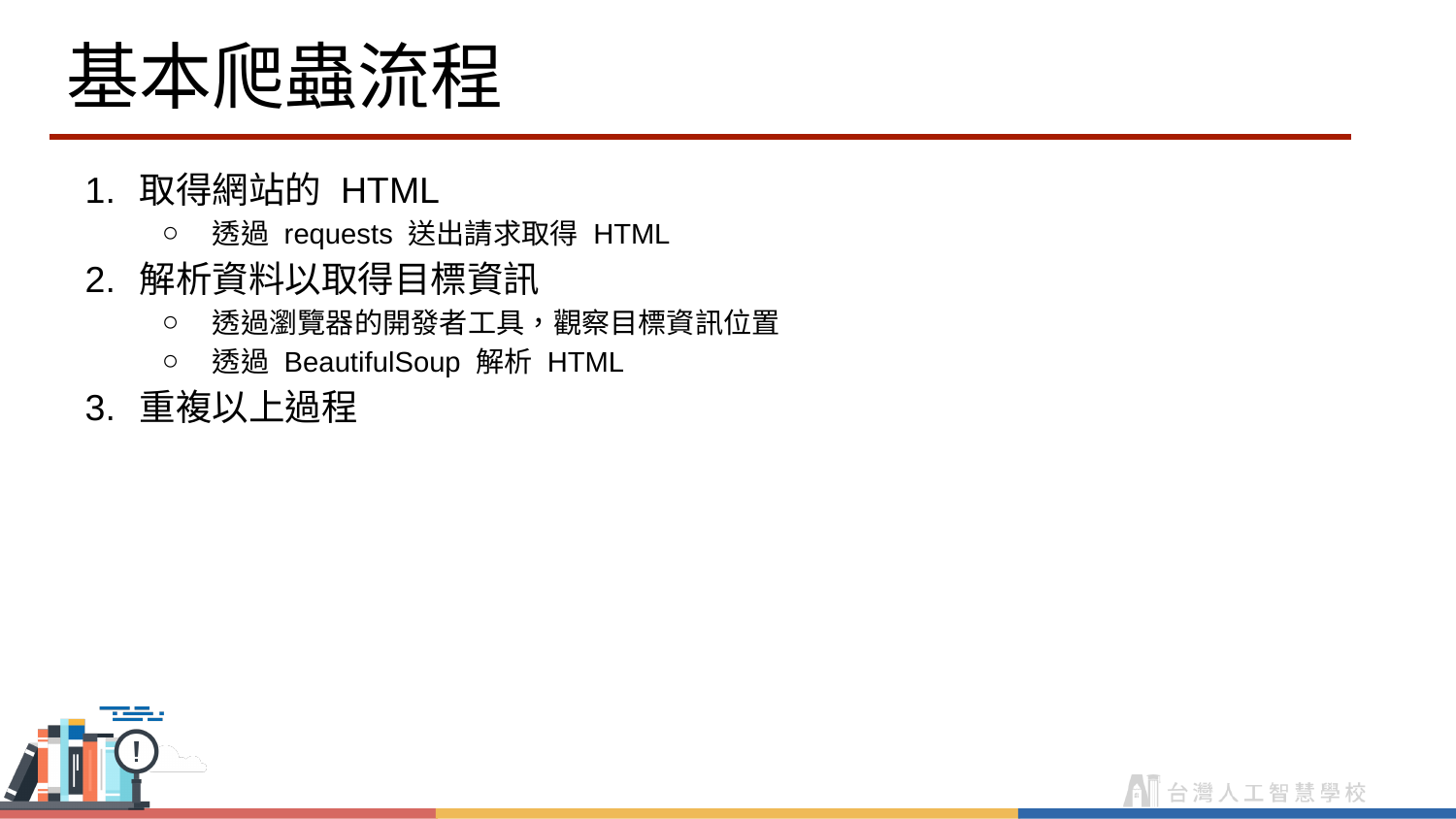

# 基本爬蟲流程
取得網站的 HTML
透過 requests 送出請求取得 HTML
解析資料以取得目標資訊
透過瀏覽器的開發者工具，觀察目標資訊位置
透過 BeautifulSoup 解析 HTML
重複以上過程